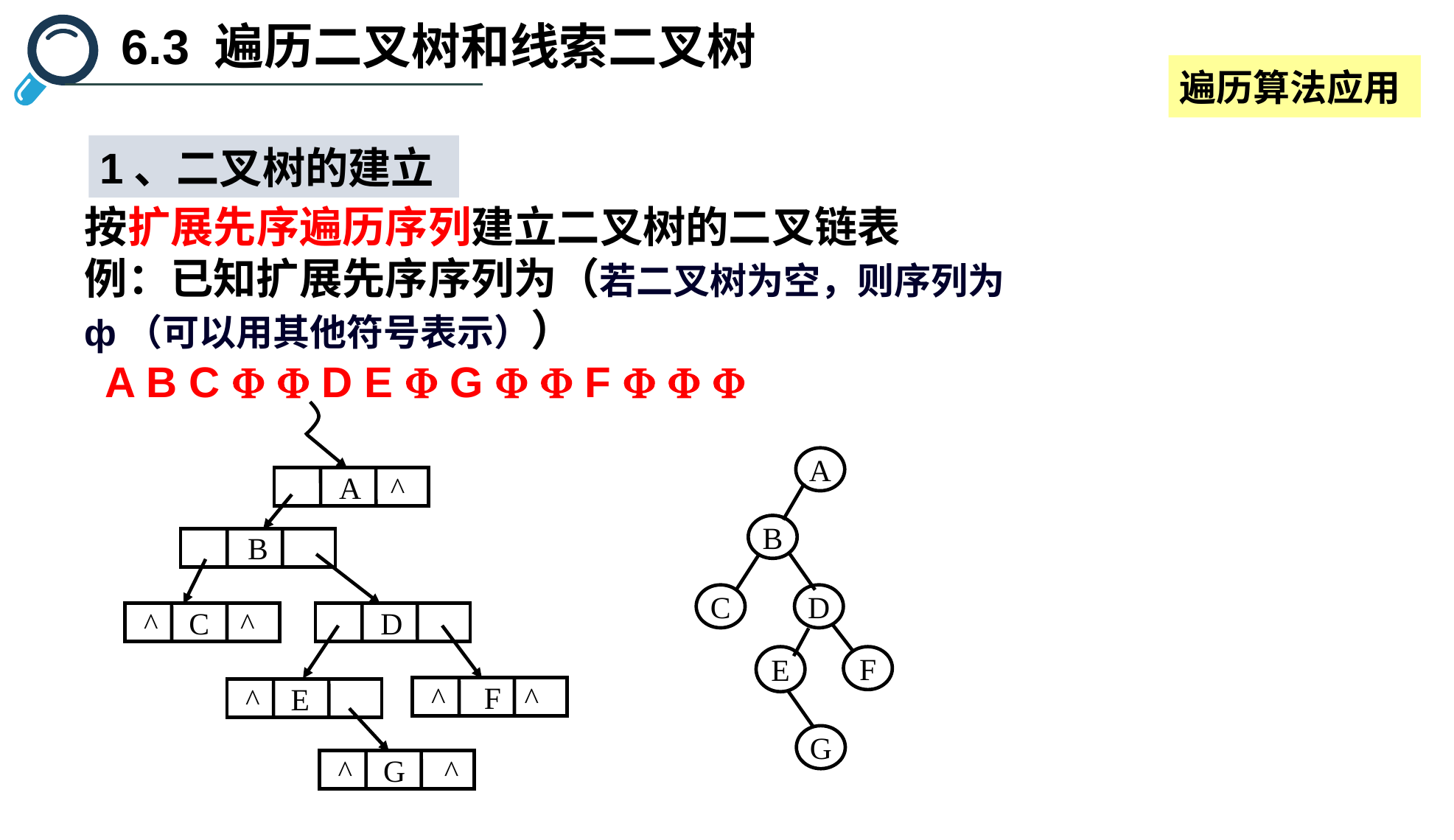

6.3 遍历二叉树和线索二叉树
遍历算法应用
1、二叉树的建立
按扩展先序遍历序列建立二叉树的二叉链表
例：已知扩展先序序列为（若二叉树为空，则序列为ф（可以用其他符号表示））
 A B C Φ Φ D E Φ G Φ Φ F Φ Φ Φ

       A    ^

B

       D

 ^    C    ^

 ^     F   ^

 ^    E

 ^    G     ^

A

B

C
D

E
F

G